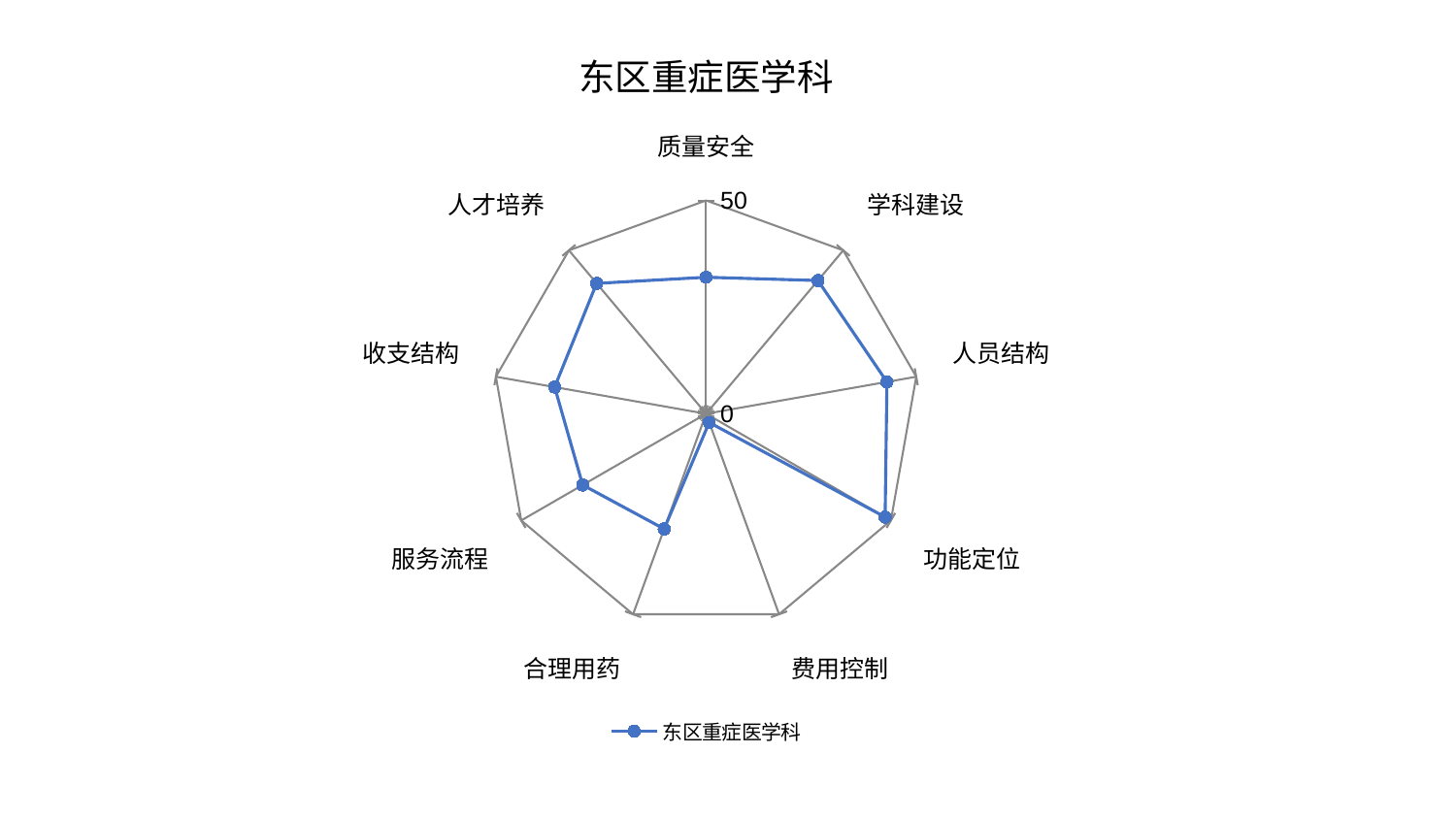

### Chart: 东区重症医学科

| Category | 东区重症医学科 |
|---|---|
| 质量安全 | 32.00449610592035 |
| 学科建设 | 40.77938890751054 |
| 人员结构 | 43.027370478428175 |
| 功能定位 | 48.435421941795425 |
| 费用控制 | 2.1748604888340477 |
| 合理用药 | 28.720629131665266 |
| 服务流程 | 33.38385215462724 |
| 收支结构 | 36.01920141795424 |
| 人才培养 | 39.8951408887453 |
287